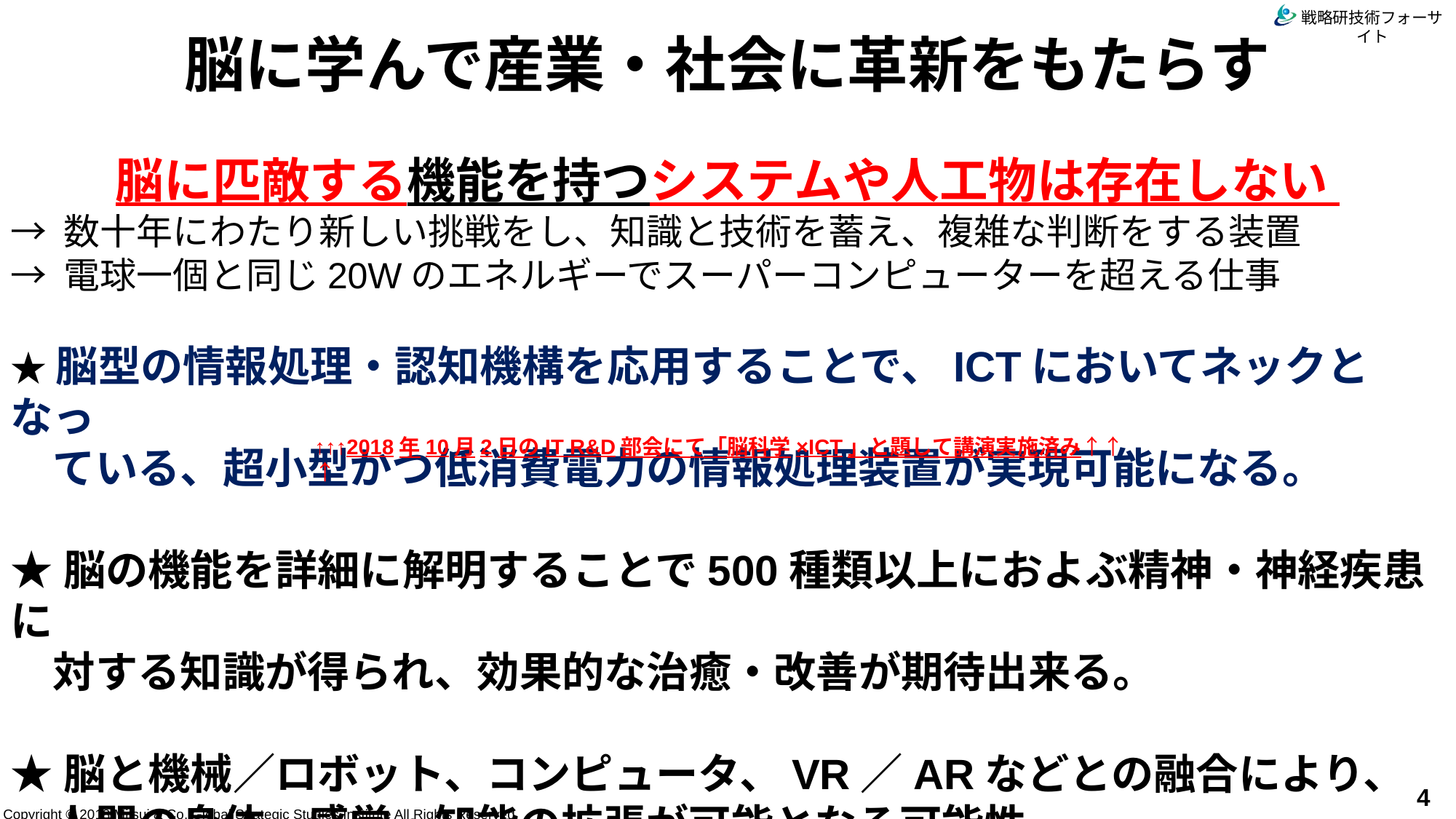

脳に学んで産業・社会に革新をもたらす
脳に匹敵する機能を持つシステムや人工物は存在しない
→ 数十年にわたり新しい挑戦をし、知識と技術を蓄え、複雑な判断をする装置
→ 電球一個と同じ20Wのエネルギーでスーパーコンピューターを超える仕事

★脳型の情報処理・認知機構を応用することで、ICTにおいてネックとなっ
　ている、超小型かつ低消費電力の情報処理装置が実現可能になる。

★脳の機能を詳細に解明することで500種類以上におよぶ精神・神経疾患に
　対する知識が得られ、効果的な治癒・改善が期待出来る。

★脳と機械／ロボット、コンピュータ、VR／ARなどとの融合により、
　人間の身体・感覚・知能の拡張が可能となる可能性。
↑↑↑2018年10月2日のIT R&D部会にて「脳科学×ICT」と題して講演実施済み↑↑↑
4